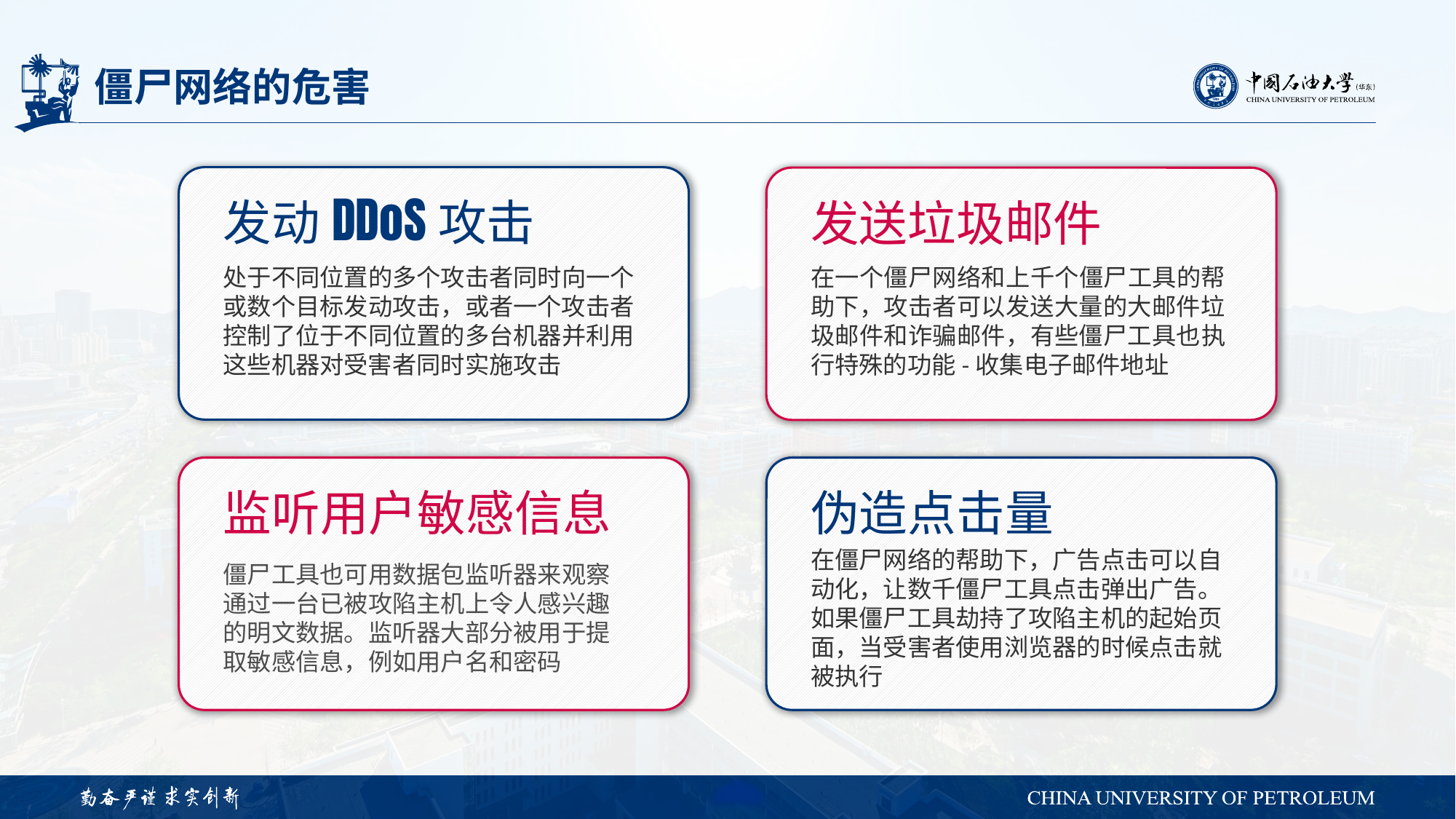

# 僵尸网络的危害

发动DDoS攻击
处于不同位置的多个攻击者同时向一个或数个目标发动攻击，或者一个攻击者控制了位于不同位置的多台机器并利用这些机器对受害者同时实施攻击

发送垃圾邮件
在一个僵尸网络和上千个僵尸工具的帮助下，攻击者可以发送大量的大邮件垃圾邮件和诈骗邮件，有些僵尸工具也执行特殊的功能-收集电子邮件地址

监听用户敏感信息
僵尸工具也可用数据包监听器来观察通过一台已被攻陷主机上令人感兴趣的明文数据。监听器大部分被用于提取敏感信息，例如用户名和密码

伪造点击量
在僵尸网络的帮助下，广告点击可以自动化，让数千僵尸工具点击弹出广告。如果僵尸工具劫持了攻陷主机的起始页面，当受害者使用浏览器的时候点击就被执行